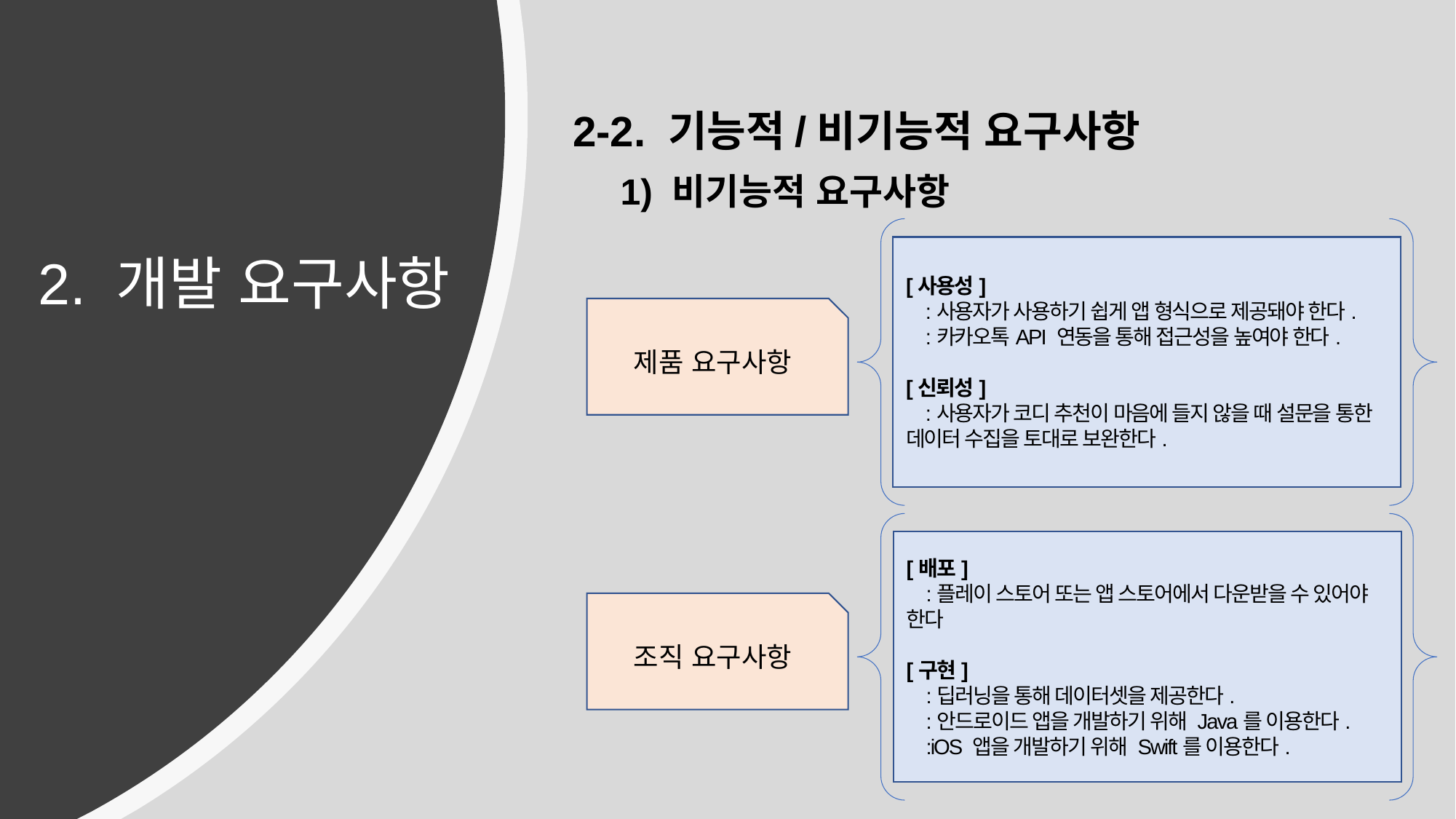

2-2. 기능적/비기능적 요구사항
1) 비기능적 요구사항
2. 개발 요구사항

[사용성]
    :사용자가 사용하기 쉽게 앱 형식으로 제공돼야 한다.
    :카카오톡API 연동을 통해 접근성을 높여야 한다.

[신뢰성]
    :사용자가 코디 추천이 마음에 들지 않을 때 설문을 통한 데이터 수집을 토대로 보완한다.
제품 요구사항

[배포]
    :플레이 스토어 또는 앱 스토어에서 다운받을 수 있어야 한다

[구현]
    :딥러닝을 통해 데이터셋을 제공한다.
    :안드로이드 앱을 개발하기 위해 Java를 이용한다.
    :iOS 앱을 개발하기 위해 Swift를 이용한다.
조직 요구사항